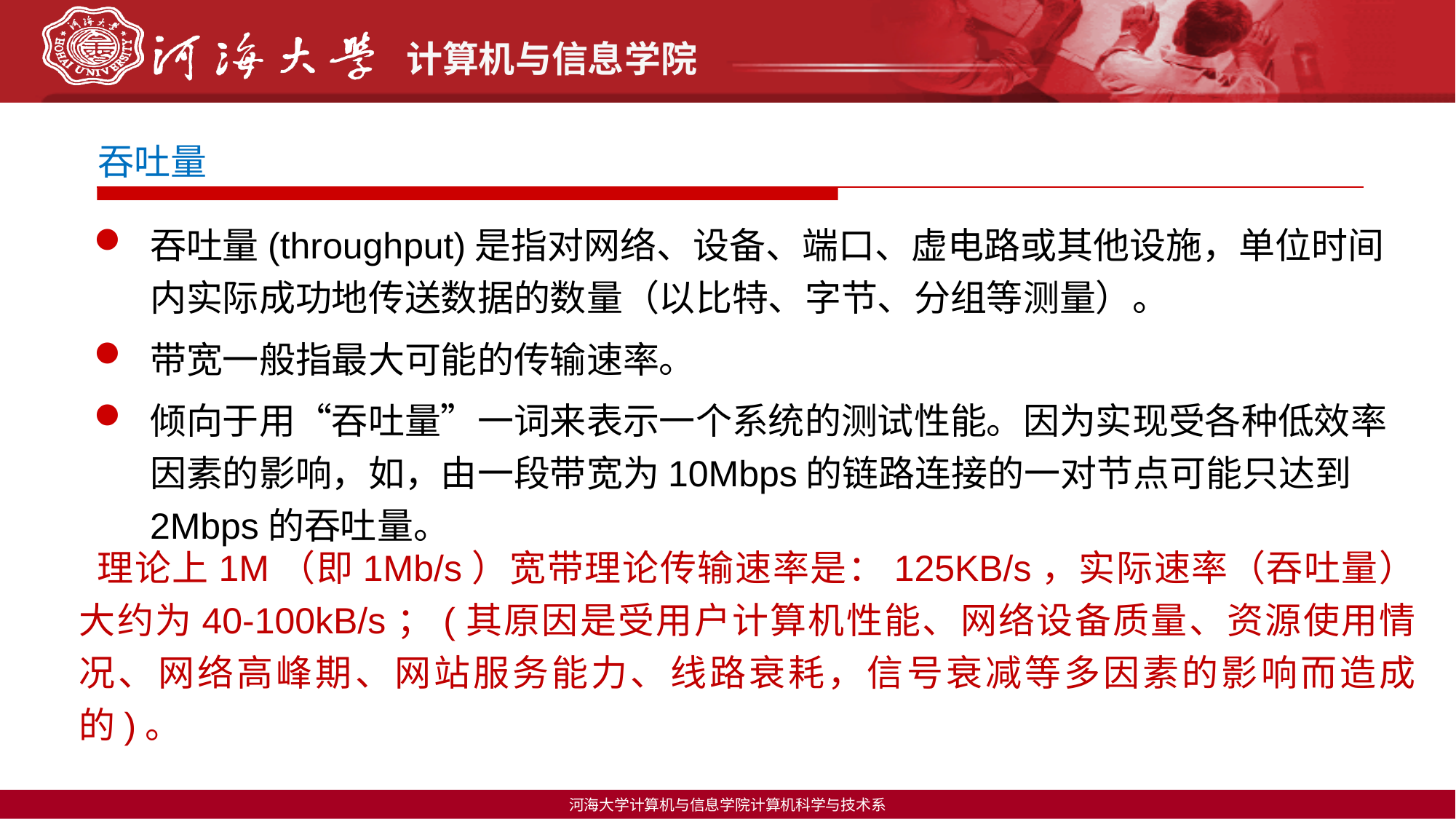

吞吐量
吞吐量(throughput)是指对网络、设备、端口、虚电路或其他设施，单位时间内实际成功地传送数据的数量（以比特、字节、分组等测量）。
带宽一般指最大可能的传输速率。
倾向于用“吞吐量”一词来表示一个系统的测试性能。因为实现受各种低效率因素的影响，如，由一段带宽为10Mbps的链路连接的一对节点可能只达到2Mbps的吞吐量。
 理论上1M（即1Mb/s）宽带理论传输速率是：125KB/s，实际速率（吞吐量）大约为40-100kB/s；(其原因是受用户计算机性能、网络设备质量、资源使用情况、网络高峰期、网站服务能力、线路衰耗，信号衰减等多因素的影响而造成的)。